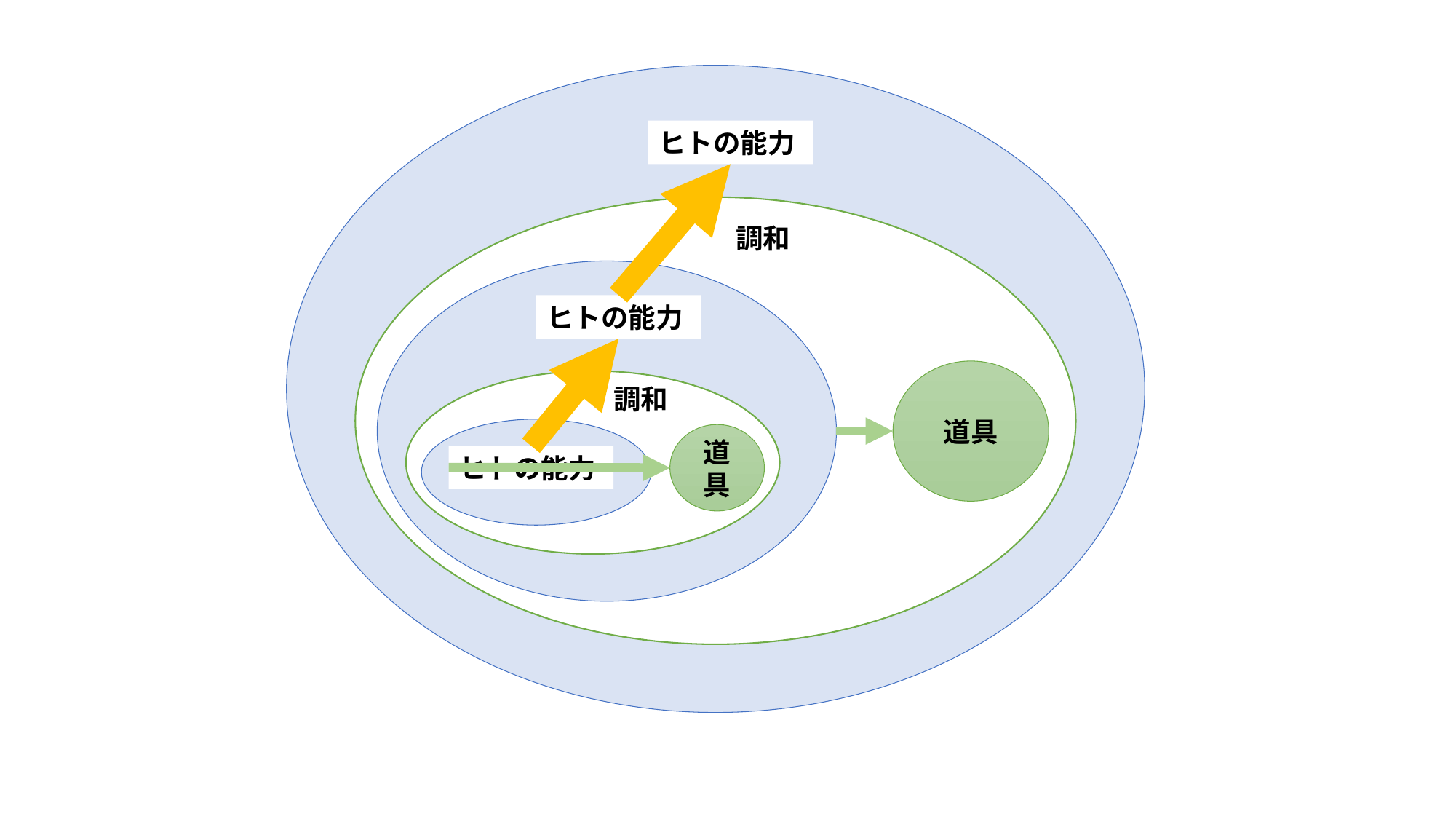

ヒトの能力

調和

ヒトの能力
道具

調和

道具
ヒトの能力